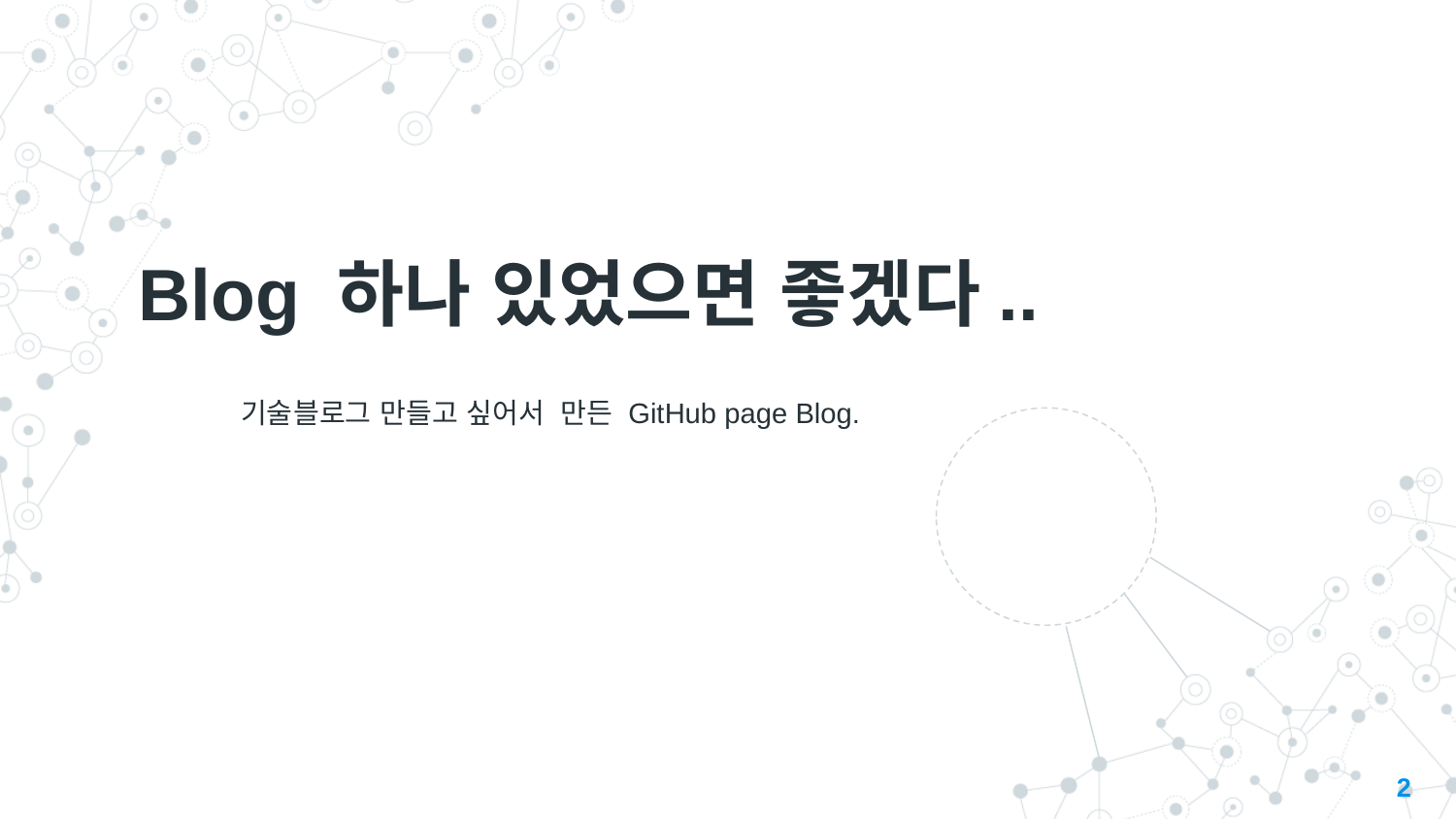

Blog 하나 있었으면 좋겠다..
 기술블로그 만들고 싶어서  만든 GitHub page Blog.

2